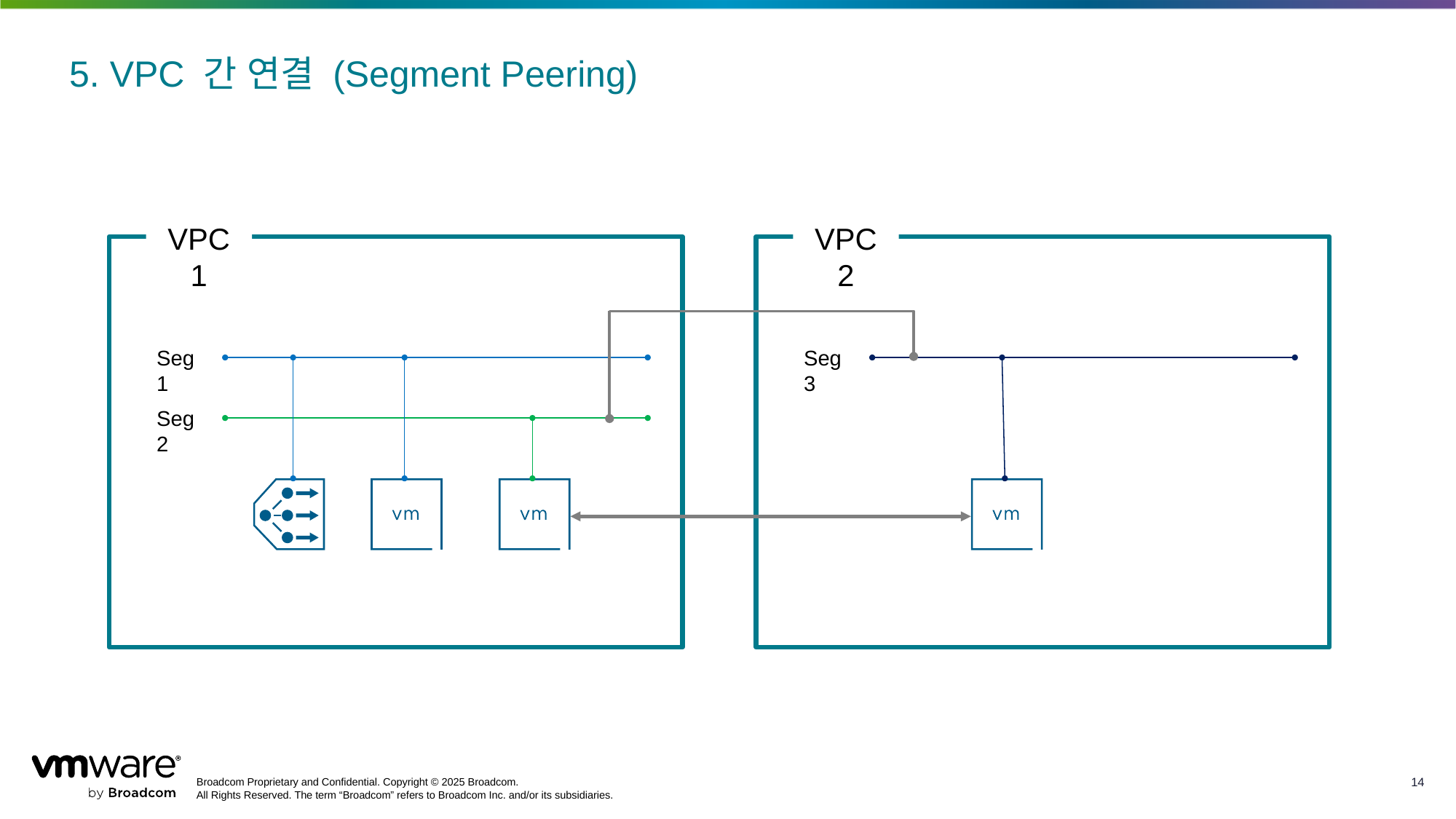

# 5. VPC 간 연결 (Segment Peering)
VPC 1
VPC 2

Seg 1
Seg 3
Seg 2